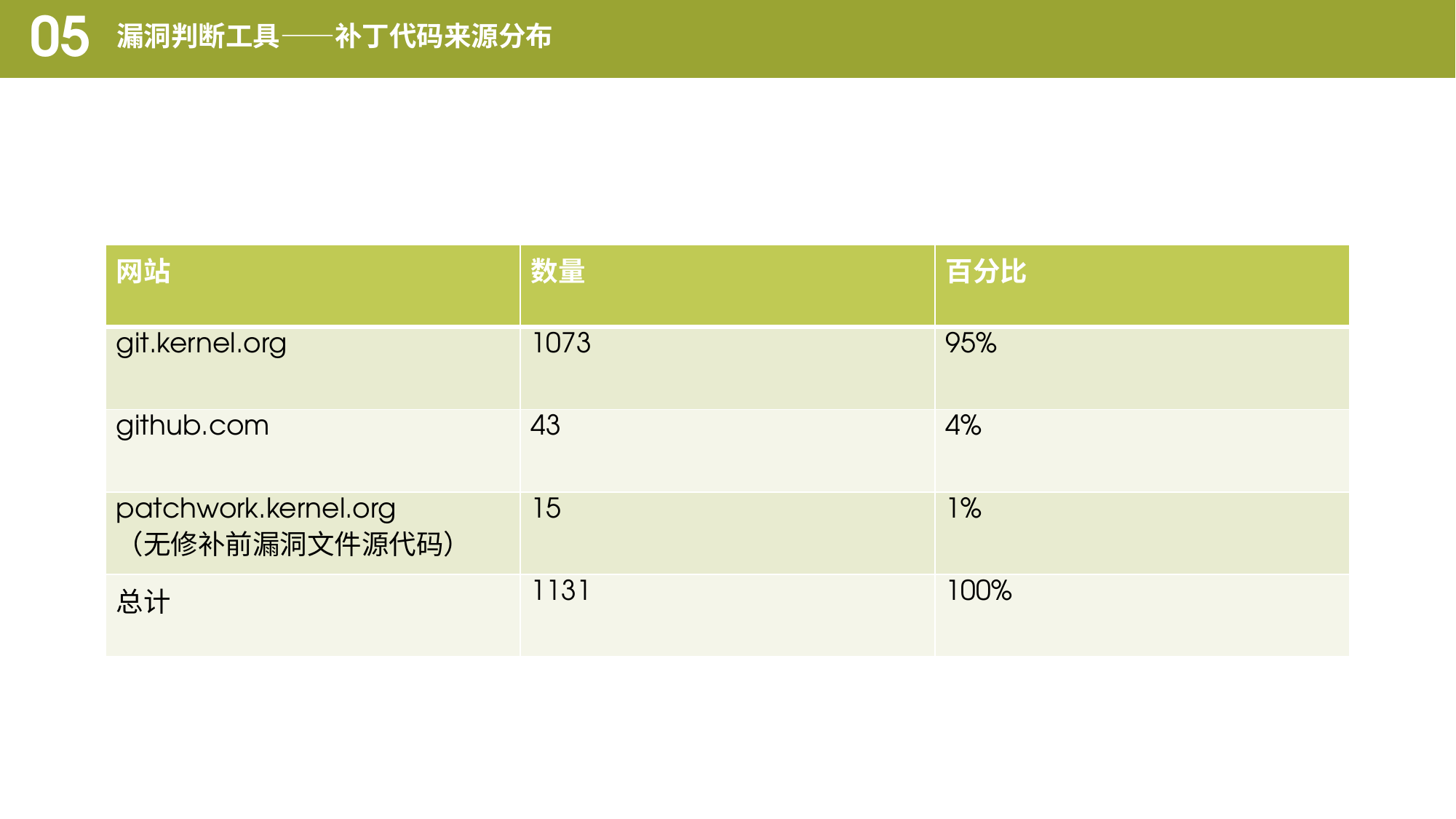

05
漏洞判断工具——补丁代码来源分布
| 网站 | 数量 | 百分比 |
| --- | --- | --- |
| git.kernel.org | 1073 | 95% |
| github.com | 43 | 4% |
| patchwork.kernel.org （无修补前漏洞文件源代码） | 15 | 1% |
| 总计 | 1131 | 100% |